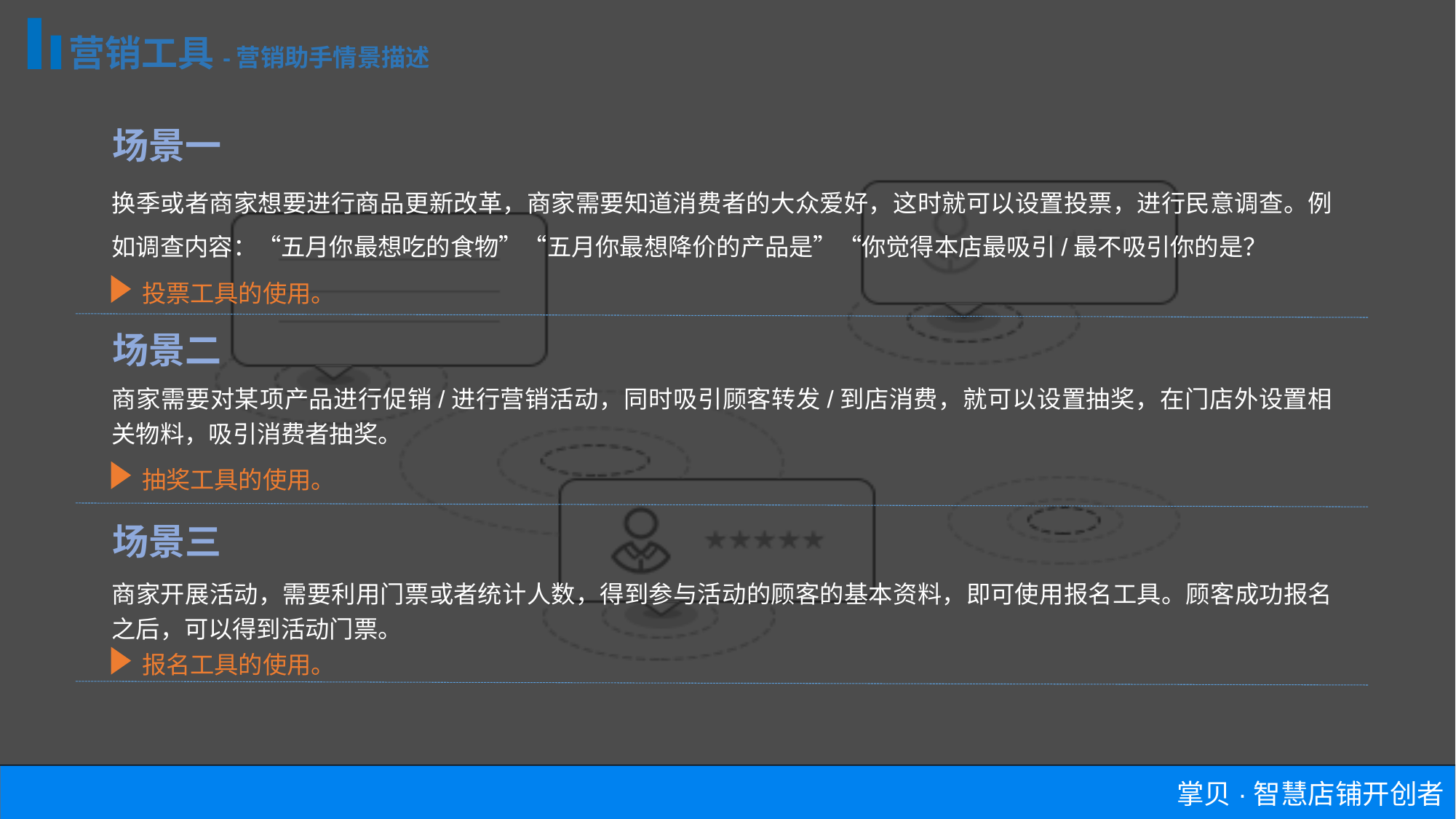

营销工具-营销助手情景描述

场景一
换季或者商家想要进行商品更新改革，商家需要知道消费者的大众爱好，这时就可以设置投票，进行民意调查。例如调查内容：“五月你最想吃的食物”“五月你最想降价的产品是”“你觉得本店最吸引/最不吸引你的是？
投票工具的使用。

场景二
商家需要对某项产品进行促销/进行营销活动，同时吸引顾客转发/到店消费，就可以设置抽奖，在门店外设置相关物料，吸引消费者抽奖。
抽奖工具的使用。

场景三
商家开展活动，需要利用门票或者统计人数，得到参与活动的顾客的基本资料，即可使用报名工具。顾客成功报名之后，可以得到活动门票。
报名工具的使用。